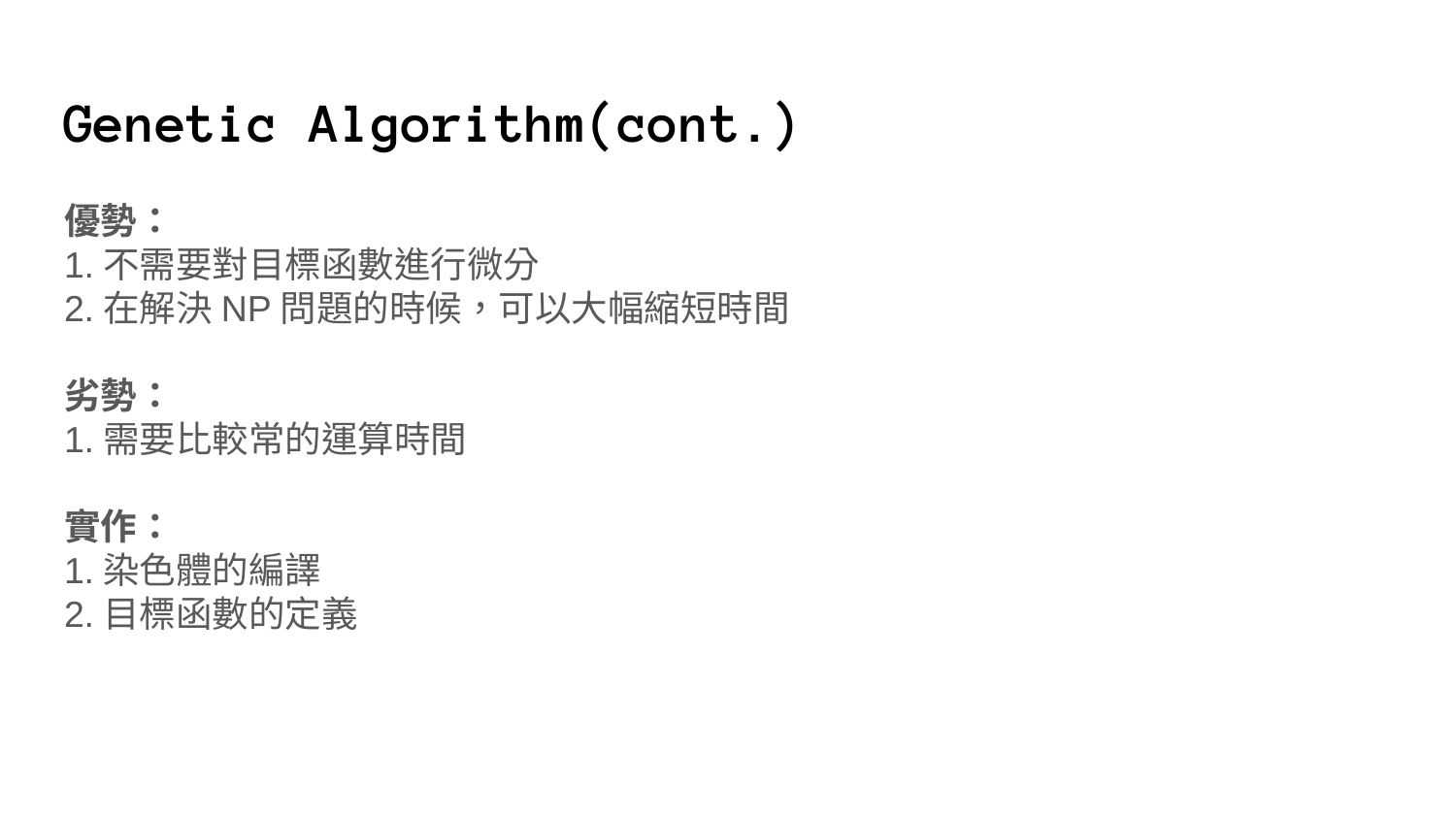

# Genetic Algorithm(cont.)
優勢：
1.不需要對目標函數進行微分
2.在解決NP問題的時候，可以大幅縮短時間

劣勢：
1.需要比較常的運算時間

實作：
1.染色體的編譯
2.目標函數的定義